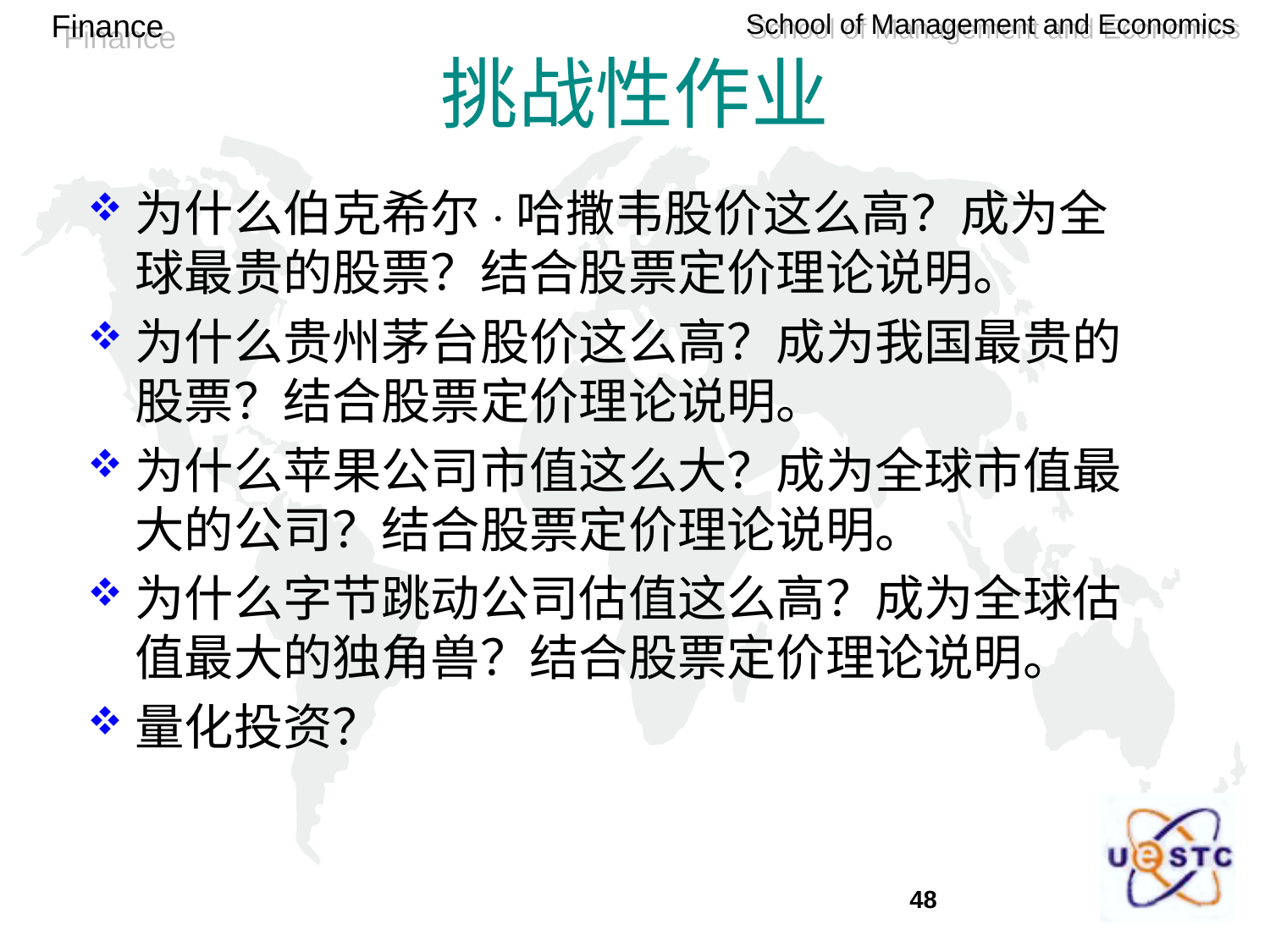

# 挑战性作业
为什么伯克希尔·哈撒韦股价这么高？成为全球最贵的股票？结合股票定价理论说明。
为什么贵州茅台股价这么高？成为我国最贵的股票？结合股票定价理论说明。
为什么苹果公司市值这么大？成为全球市值最大的公司？结合股票定价理论说明。
为什么字节跳动公司估值这么高？成为全球估值最大的独角兽？结合股票定价理论说明。
量化投资？